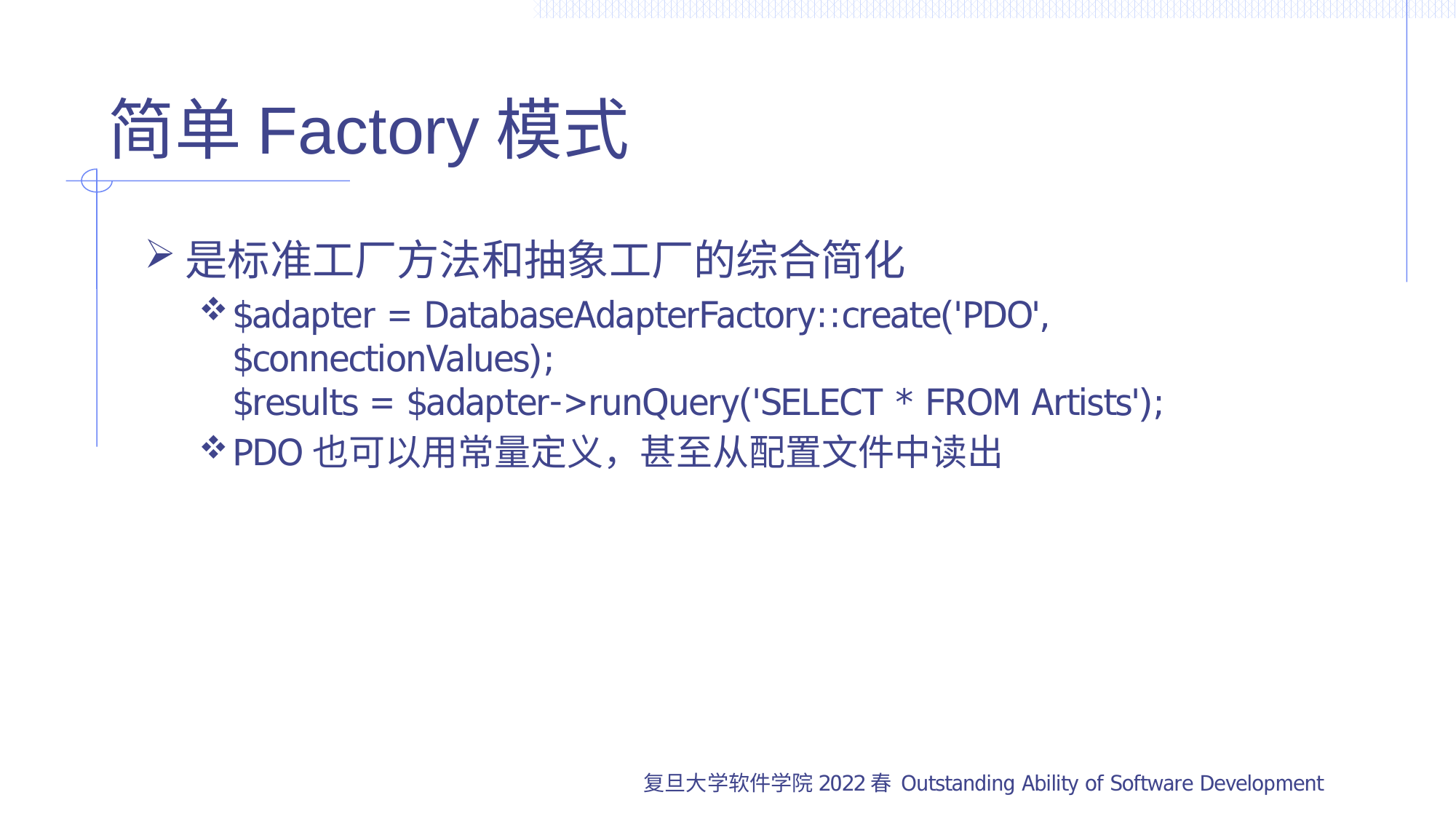

# 简单Factory模式
是标准工厂方法和抽象工厂的综合简化
$adapter = DatabaseAdapterFactory::create('PDO', $connectionValues);
$results = $adapter->runQuery('SELECT * FROM Artists');
PDO也可以用常量定义，甚至从配置文件中读出